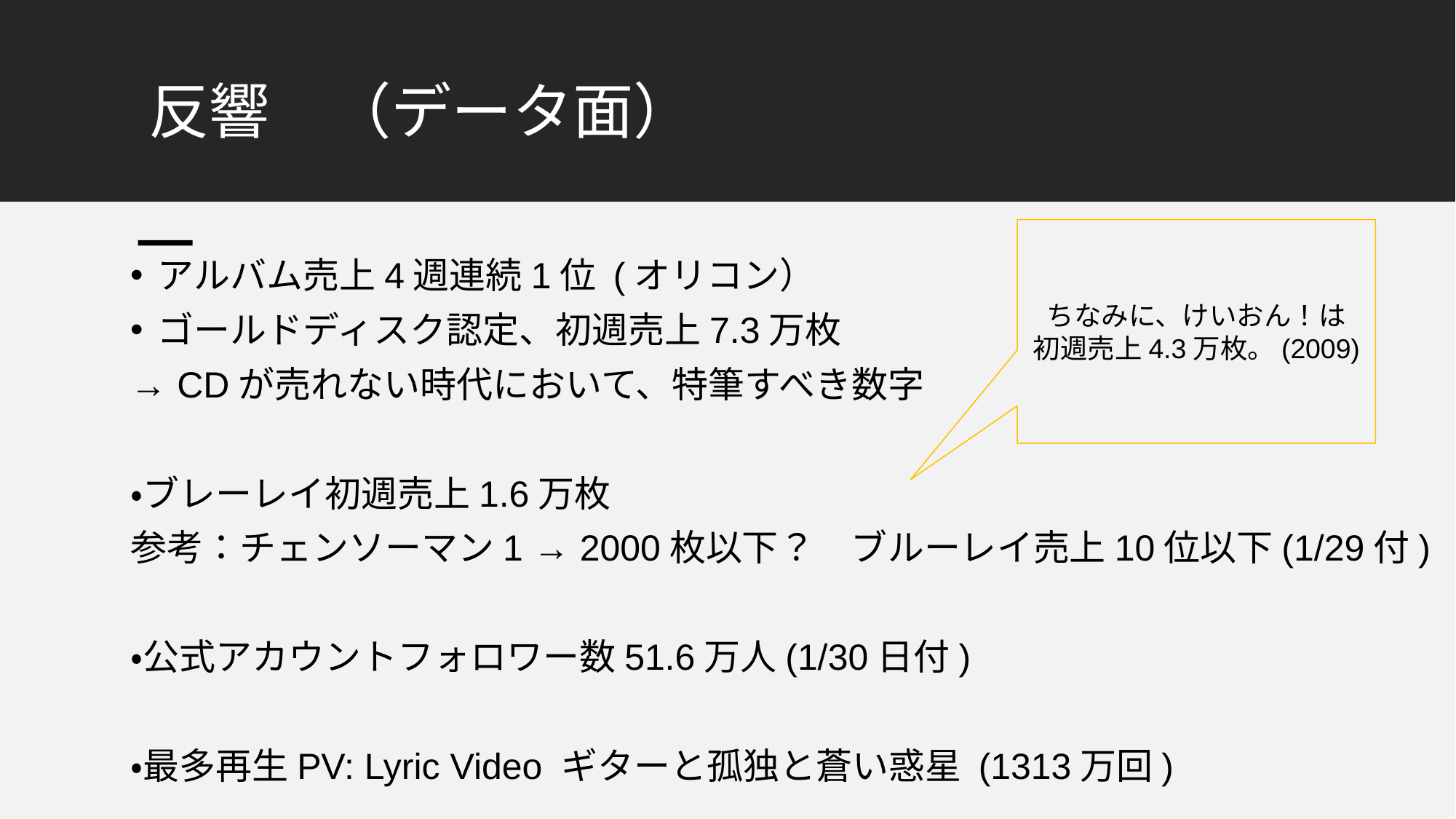

# 反響　（データ面）

ちなみに、けいおん！は
初週売上4.3万枚。(2009)

アルバム売上4週連続1位 (オリコン）
ゴールドディスク認定、初週売上7.3万枚
→ CDが売れない時代において、特筆すべき数字

・ブレーレイ初週売上1.6万枚
参考：チェンソーマン1 → 2000枚以下？　ブルーレイ売上10位以下(1/29付)

・公式アカウントフォロワー数51.6万人(1/30日付)

・最多再生PV: Lyric Video ギターと孤独と蒼い惑星 (1313万回)